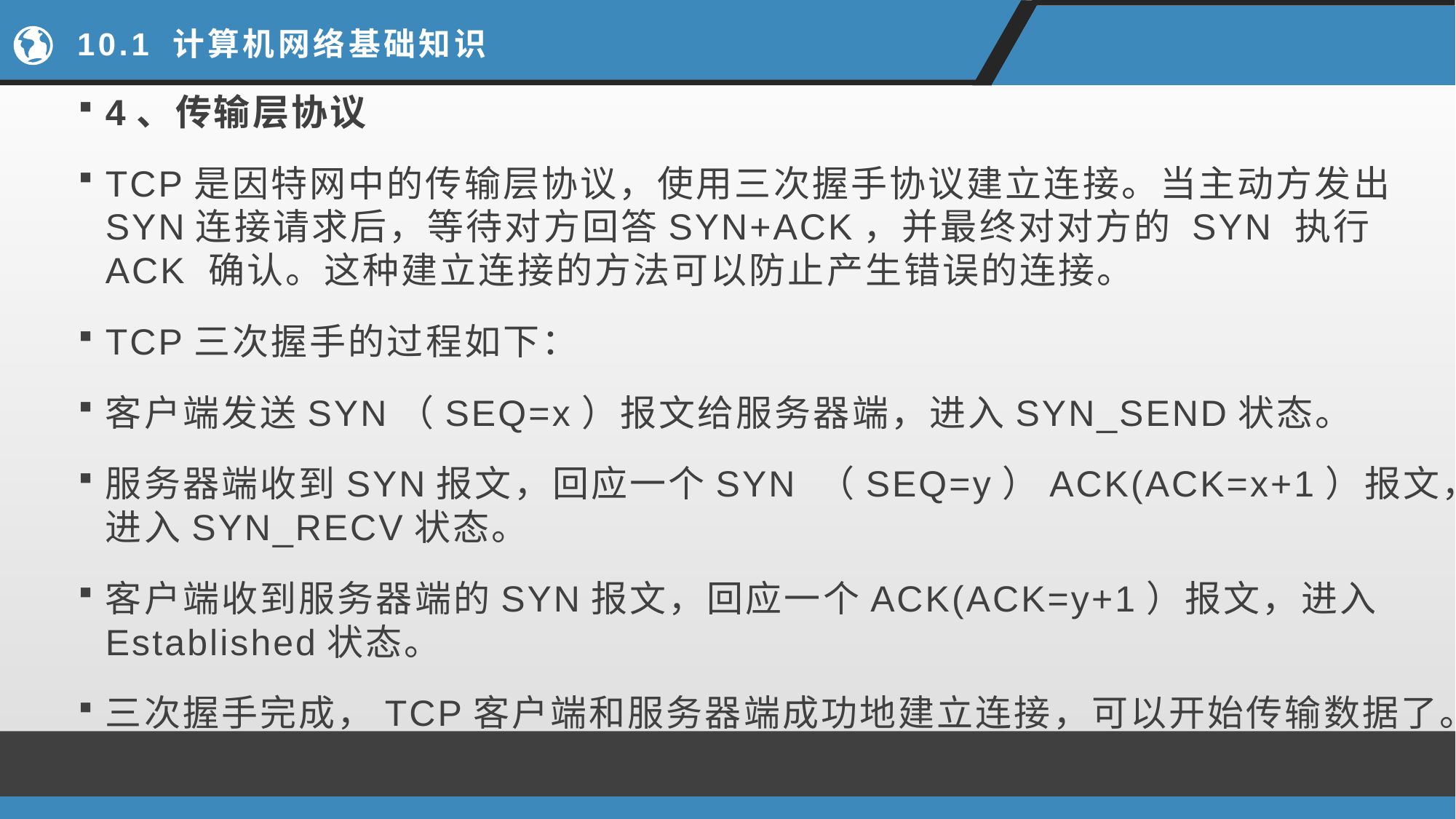

# 10.1 计算机网络基础知识

4、传输层协议
TCP是因特网中的传输层协议，使用三次握手协议建立连接。当主动方发出SYN连接请求后，等待对方回答SYN+ACK，并最终对对方的 SYN 执行 ACK 确认。这种建立连接的方法可以防止产生错误的连接。
TCP三次握手的过程如下：
客户端发送SYN（SEQ=x）报文给服务器端，进入SYN_SEND状态。
服务器端收到SYN报文，回应一个SYN （SEQ=y）ACK(ACK=x+1）报文，进入SYN_RECV状态。
客户端收到服务器端的SYN报文，回应一个ACK(ACK=y+1）报文，进入Established状态。
三次握手完成，TCP客户端和服务器端成功地建立连接，可以开始传输数据了。